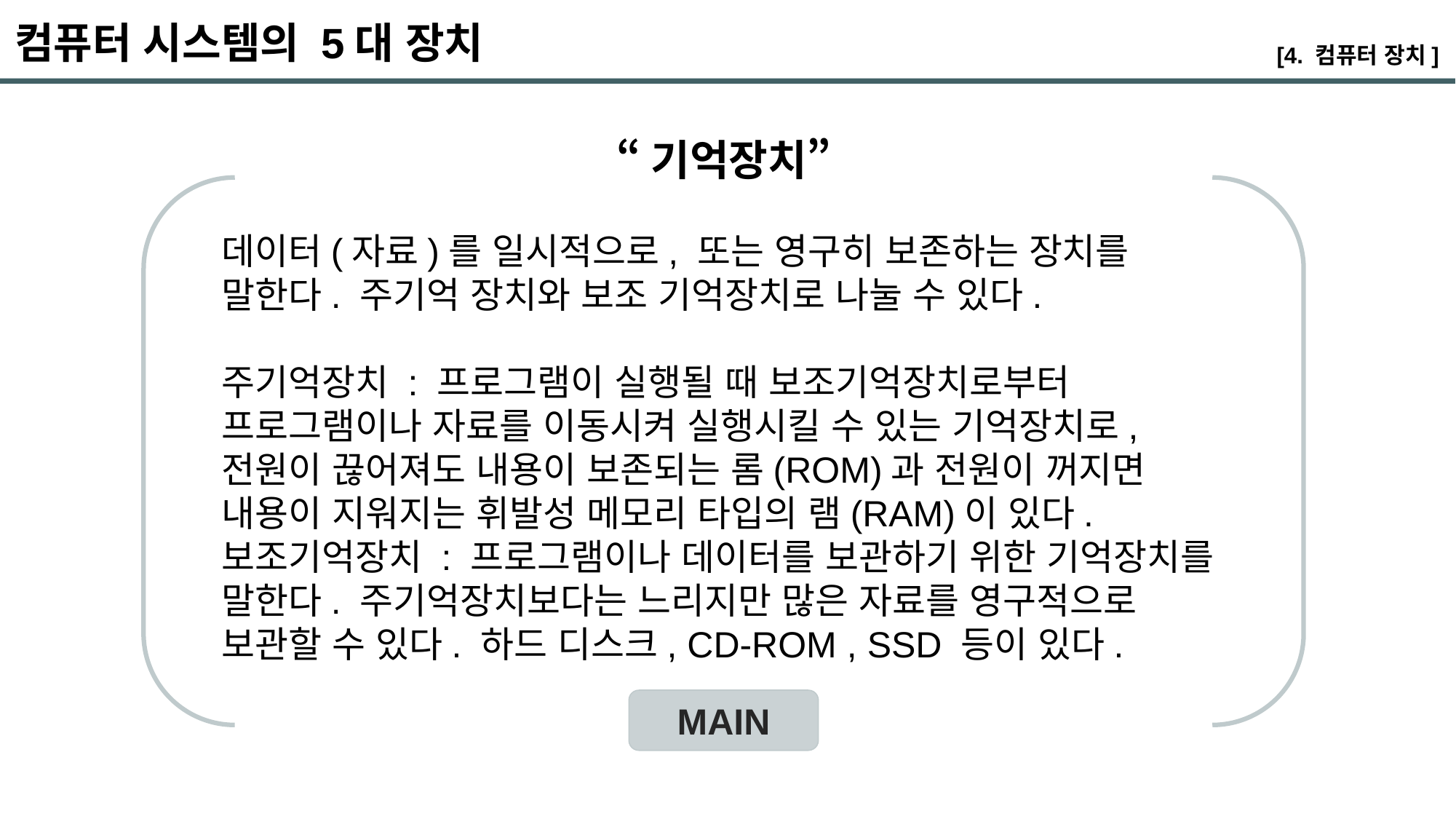

컴퓨터 시스템의 5대 장치
[4. 컴퓨터 장치]

“기억장치”

데이터(자료)를 일시적으로, 또는 영구히 보존하는 장치를 말한다. 주기억 장치와 보조 기억장치로 나눌 수 있다.

주기억장치 : 프로그램이 실행될 때 보조기억장치로부터 프로그램이나 자료를 이동시켜 실행시킬 수 있는 기억장치로, 전원이 끊어져도 내용이 보존되는 롬(ROM)과 전원이 꺼지면 내용이 지워지는 휘발성 메모리 타입의 램(RAM)이 있다.
보조기억장치 : 프로그램이나 데이터를 보관하기 위한 기억장치를 말한다. 주기억장치보다는 느리지만 많은 자료를 영구적으로 보관할 수 있다. 하드 디스크, CD-ROM , SSD 등이 있다.
MAIN